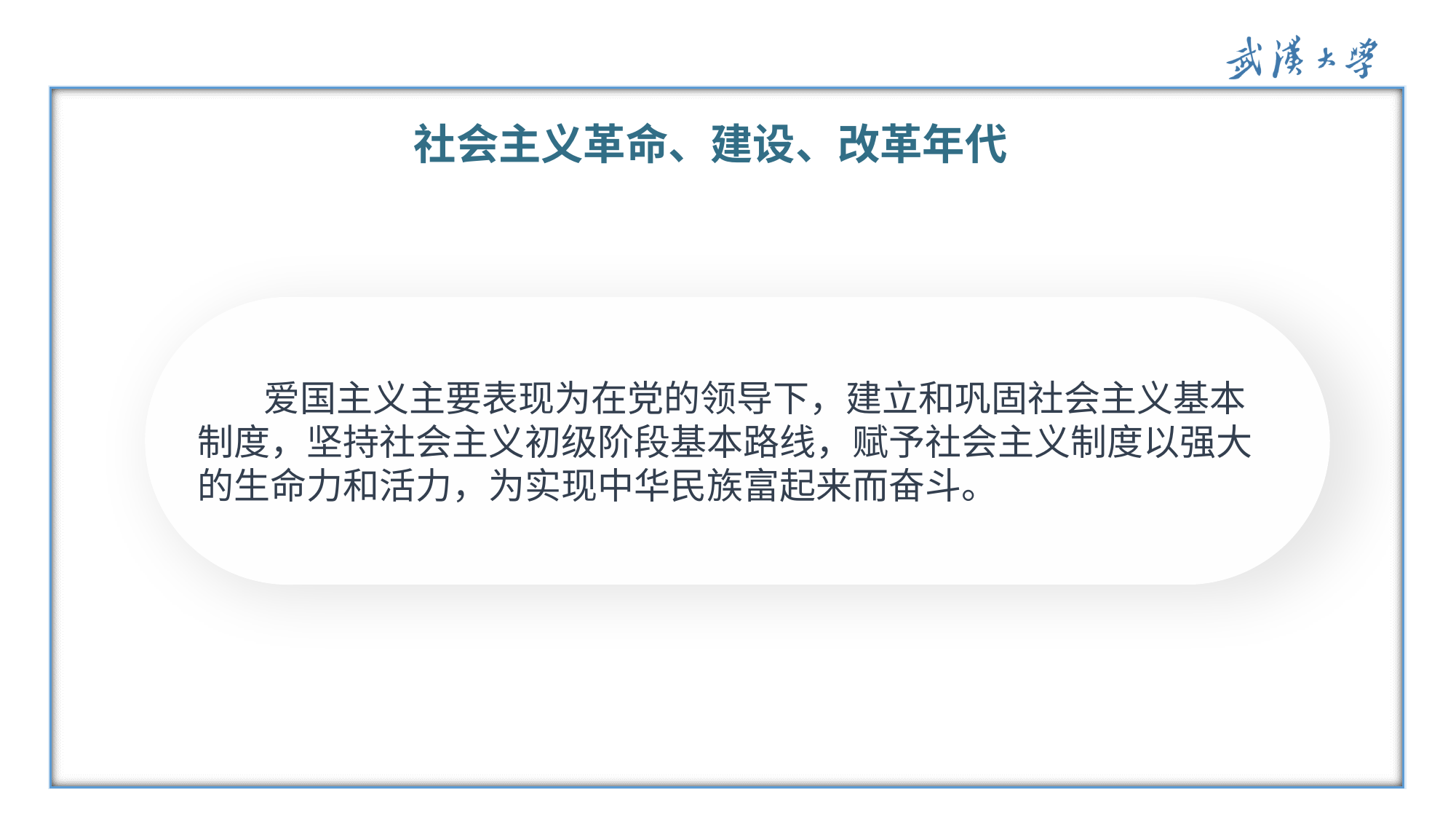

社会主义革命、建设、改革年代
       爱国主义主要表现为在党的领导下，建立和巩固社会主义基本制度，坚持社会主义初级阶段基本路线，赋予社会主义制度以强大的生命力和活力，为实现中华民族富起来而奋斗。